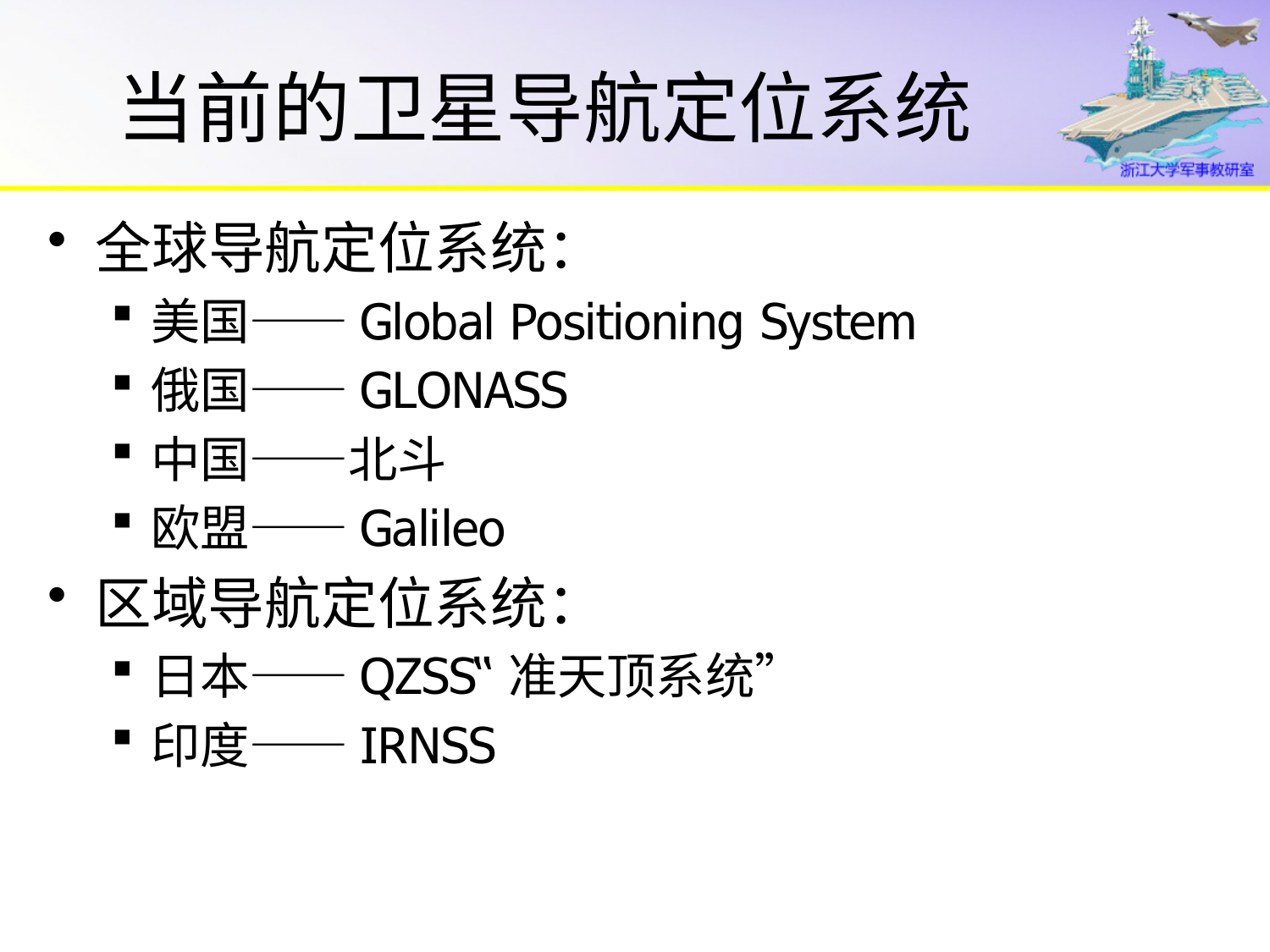

# 当前的卫星导航定位系统
全球导航定位系统：
美国——Global Positioning System
俄国——GLONASS
中国——北斗
欧盟——Galileo
区域导航定位系统：
日本——QZSS“准天顶系统”
印度——IRNSS